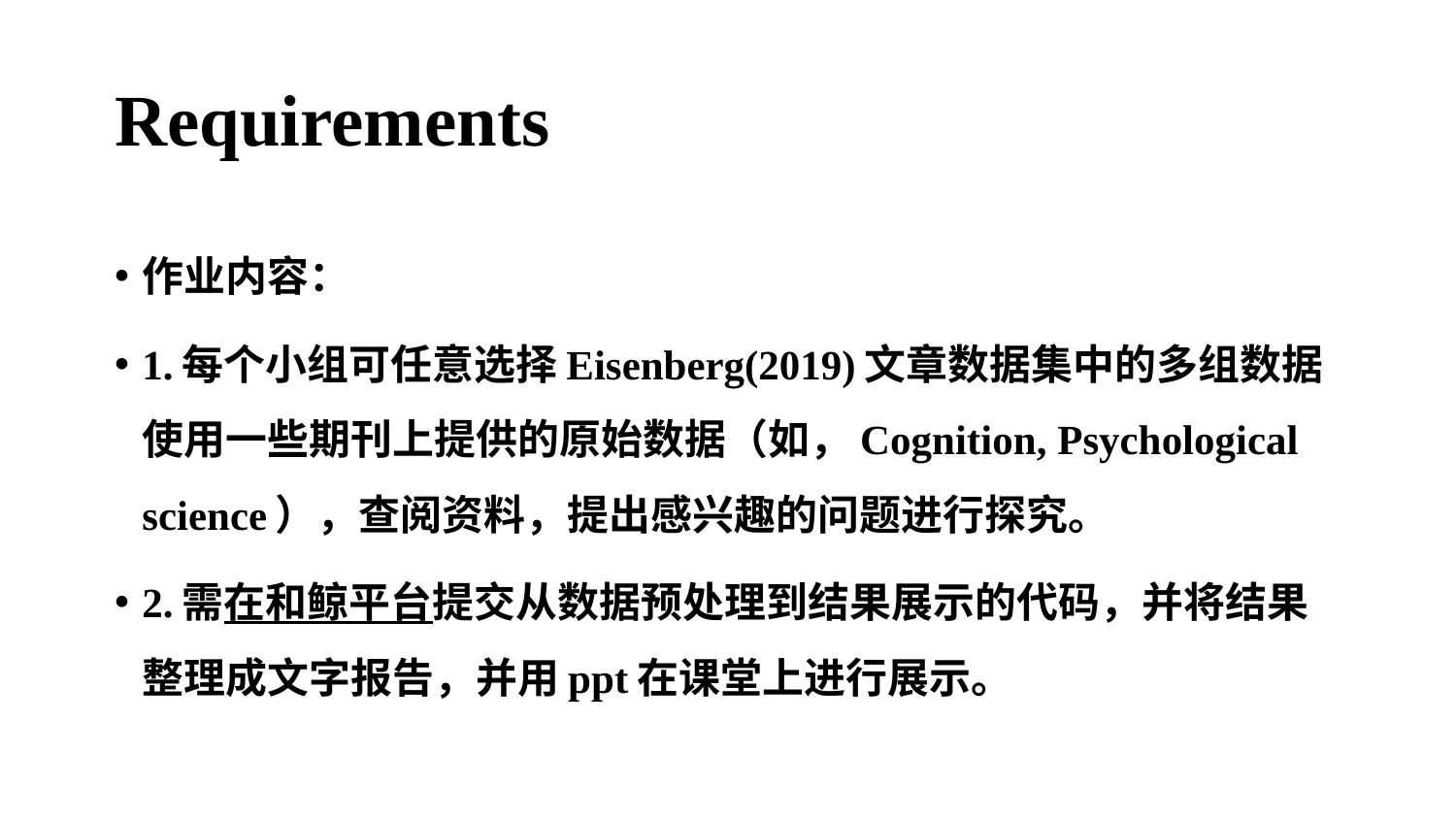

# Requirements
作业内容：
1.每个小组可任意选择Eisenberg(2019)文章数据集中的多组数据使用一些期刊上提供的原始数据（如，Cognition, Psychological science），查阅资料，提出感兴趣的问题进行探究。
2.需在和鲸平台提交从数据预处理到结果展示的代码，并将结果整理成文字报告，并用ppt在课堂上进行展示。